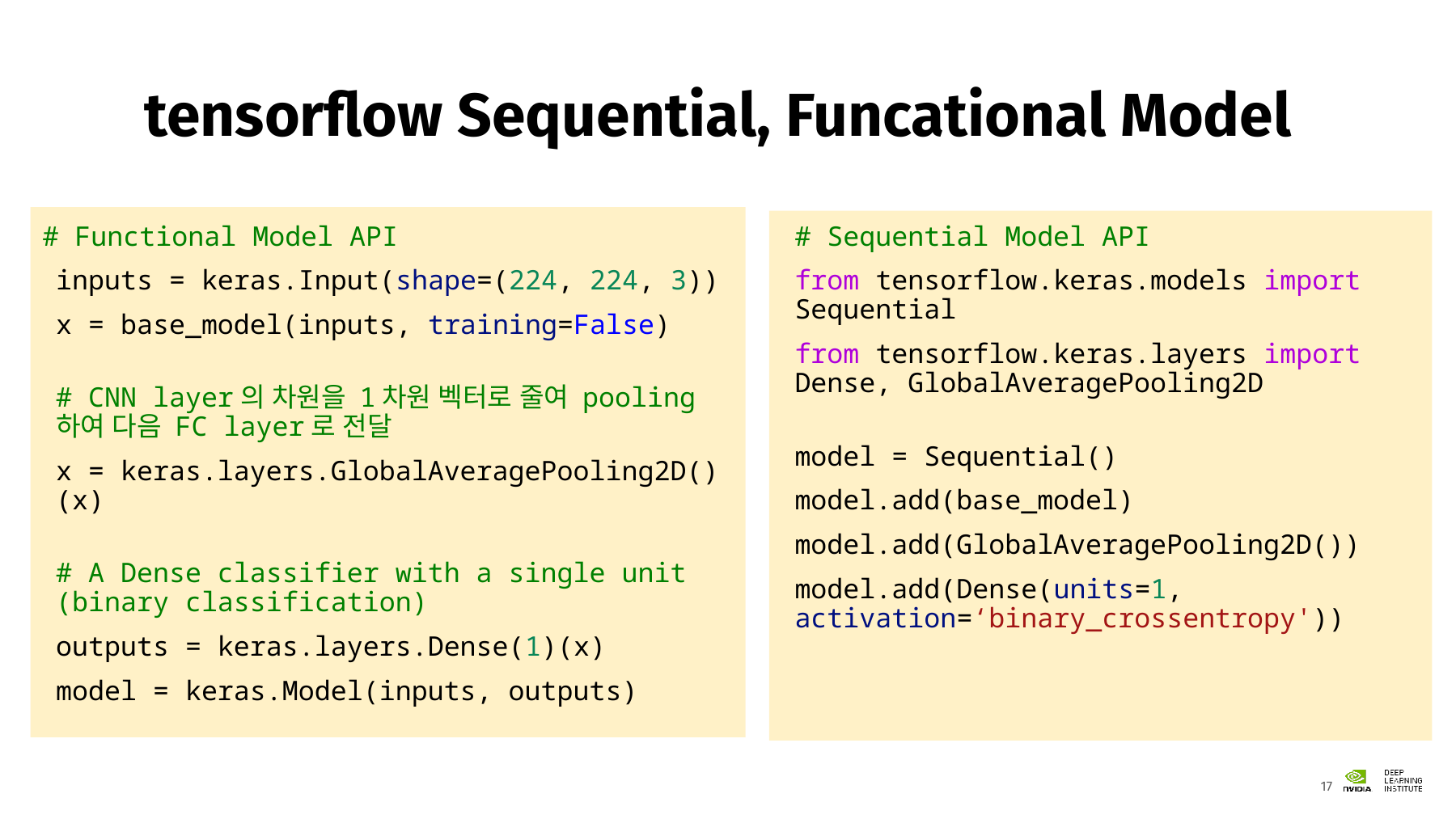

# tensorflow Sequential, Funcational Model
# Functional Model API
inputs = keras.Input(shape=(224, 224, 3))
x = base_model(inputs, training=False)
# CNN layer의 차원을 1차원 벡터로 줄여 pooling하여 다음 FC layer로 전달
x = keras.layers.GlobalAveragePooling2D()(x)
# A Dense classifier with a single unit (binary classification)
outputs = keras.layers.Dense(1)(x)
model = keras.Model(inputs, outputs)

# Sequential Model API
from tensorflow.keras.models import Sequential
from tensorflow.keras.layers import Dense, GlobalAveragePooling2D
model = Sequential()
model.add(base_model)
model.add(GlobalAveragePooling2D())
model.add(Dense(units=1, activation=‘binary_crossentropy'))